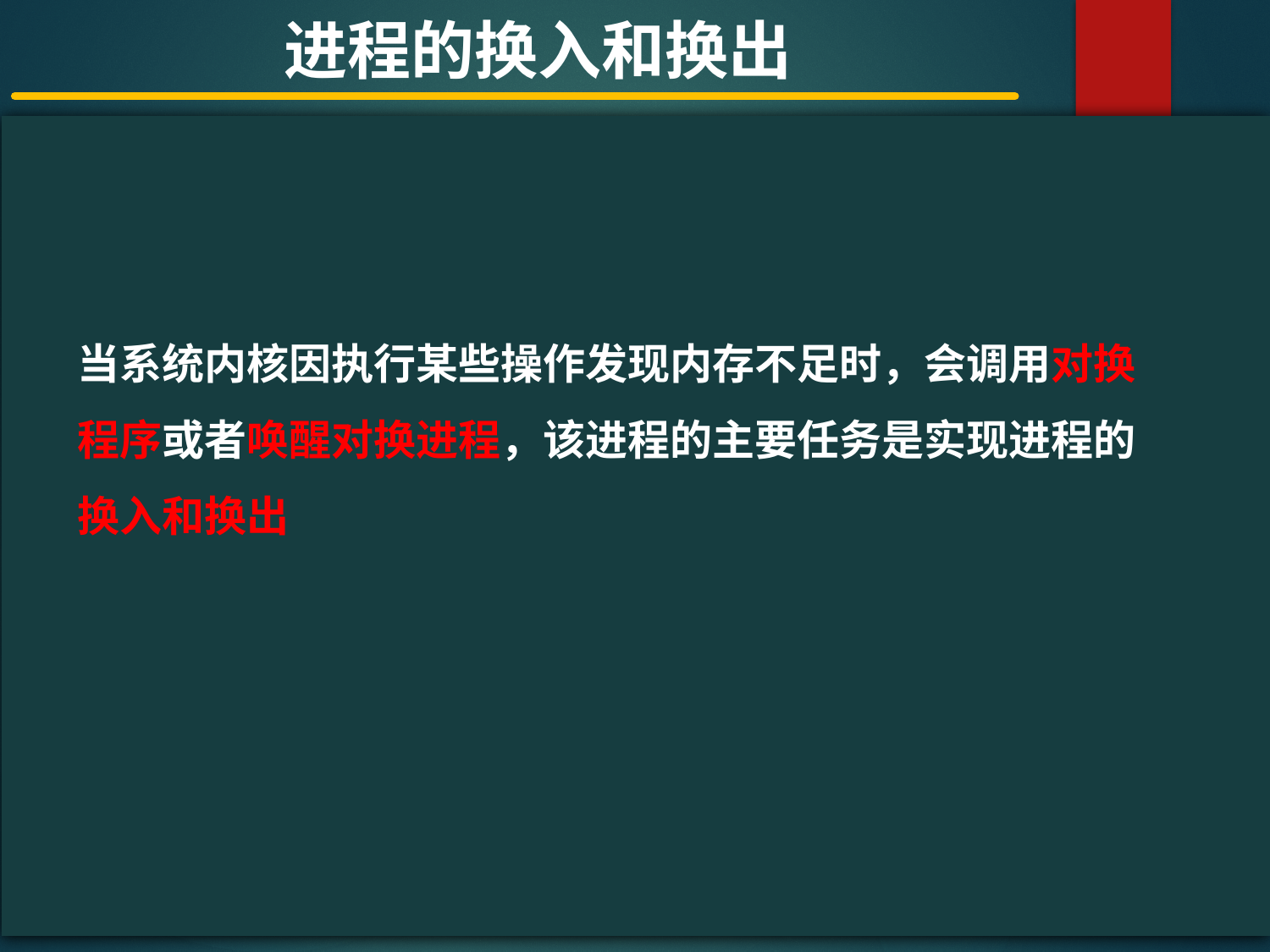

进程的换入和换出
#
当系统内核因执行某些操作发现内存不足时，会调用对换程序或者唤醒对换进程，该进程的主要任务是实现进程的换入和换出